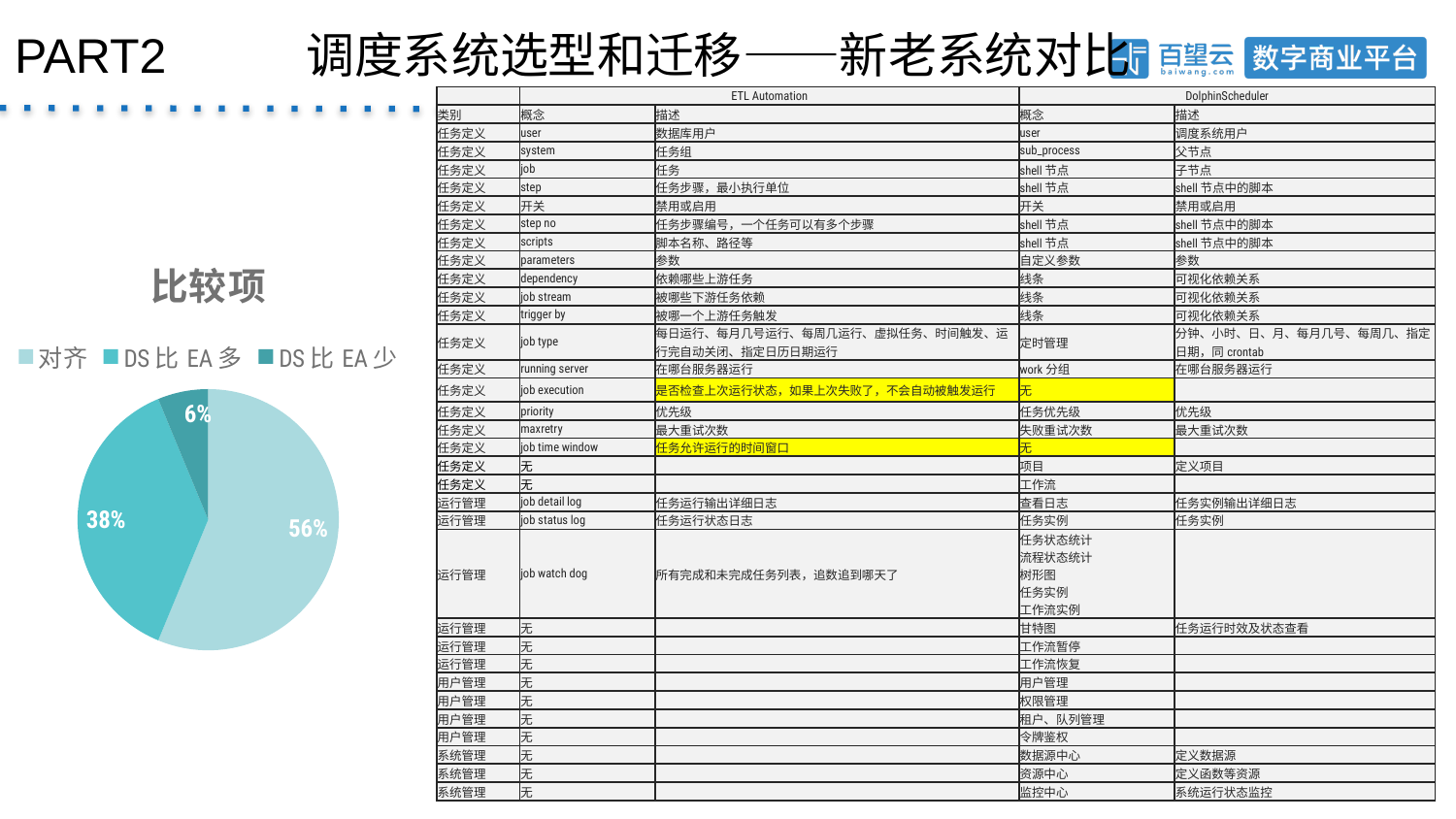

PART2	调度系统选型和迁移——新老系统对比
|  | ETL Automation |  | DolphinScheduler |  |
| --- | --- | --- | --- | --- |
| 类别 | 概念 | 描述 | 概念 | 描述 |
| 任务定义 | user | 数据库用户 | user | 调度系统用户 |
| 任务定义 | system | 任务组 | sub\_process | 父节点 |
| 任务定义 | job | 任务 | shell节点 | 子节点 |
| 任务定义 | step | 任务步骤，最小执行单位 | shell节点 | shell节点中的脚本 |
| 任务定义 | 开关 | 禁用或启用 | 开关 | 禁用或启用 |
| 任务定义 | step no | 任务步骤编号，一个任务可以有多个步骤 | shell节点 | shell节点中的脚本 |
| 任务定义 | scripts | 脚本名称、路径等 | shell节点 | shell节点中的脚本 |
| 任务定义 | parameters | 参数 | 自定义参数 | 参数 |
| 任务定义 | dependency | 依赖哪些上游任务 | 线条 | 可视化依赖关系 |
| 任务定义 | job stream | 被哪些下游任务依赖 | 线条 | 可视化依赖关系 |
| 任务定义 | trigger by | 被哪一个上游任务触发 | 线条 | 可视化依赖关系 |
| 任务定义 | job type | 每日运行、每月几号运行、每周几运行、虚拟任务、时间触发、运行完自动关闭、指定日历日期运行 | 定时管理 | 分钟、小时、日、月、每月几号、每周几、指定日期，同crontab |
| 任务定义 | running server | 在哪台服务器运行 | work分组 | 在哪台服务器运行 |
| 任务定义 | job execution | 是否检查上次运行状态，如果上次失败了，不会自动被触发运行 | 无 |  |
| 任务定义 | priority | 优先级 | 任务优先级 | 优先级 |
| 任务定义 | maxretry | 最大重试次数 | 失败重试次数 | 最大重试次数 |
| 任务定义 | job time window | 任务允许运行的时间窗口 | 无 |  |
| 任务定义 | 无 |  | 项目 | 定义项目 |
| 任务定义 | 无 |  | 工作流 |  |
| 运行管理 | job detail log | 任务运行输出详细日志 | 查看日志 | 任务实例输出详细日志 |
| 运行管理 | job status log | 任务运行状态日志 | 任务实例 | 任务实例 |
| 运行管理 | job watch dog | 所有完成和未完成任务列表，追数追到哪天了 | 任务状态统计 流程状态统计 树形图 任务实例 工作流实例 |  |
| 运行管理 | 无 |  | 甘特图 | 任务运行时效及状态查看 |
| 运行管理 | 无 |  | 工作流暂停 |  |
| 运行管理 | 无 |  | 工作流恢复 |  |
| 用户管理 | 无 |  | 用户管理 |  |
| 用户管理 | 无 |  | 权限管理 |  |
| 用户管理 | 无 |  | 租户、队列管理 |  |
| 用户管理 | 无 |  | 令牌鉴权 |  |
| 系统管理 | 无 |  | 数据源中心 | 定义数据源 |
| 系统管理 | 无 |  | 资源中心 | 定义函数等资源 |
| 系统管理 | 无 |  | 监控中心 | 系统运行状态监控 |

### Chart: 比较项

| Category | 项 |
|---|---|
| 对齐 | 18.0 |
| DS比EA多 | 12.0 |
| DS比EA少 | 2.0 |